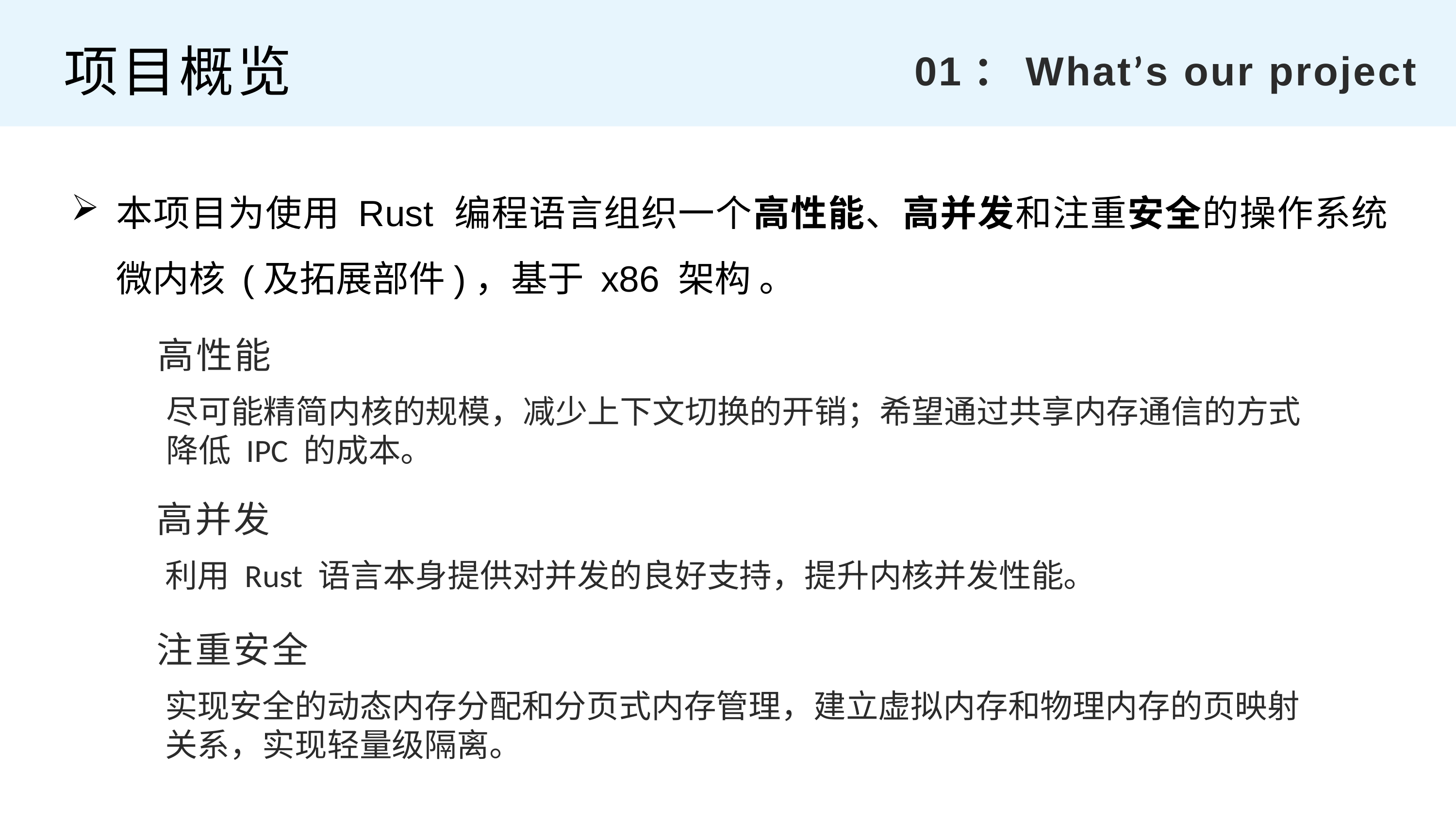

项目概览
01：What’s our project
本项目为使用 Rust 编程语言组织一个高性能、高并发和注重安全的操作系统微内核 (及拓展部件)，基于 x86 架构 。
高性能
尽可能精简内核的规模，减少上下文切换的开销；希望通过共享内存通信的方式降低 IPC 的成本。
高并发
利用 Rust 语言本身提供对并发的良好支持，提升内核并发性能。
注重安全
实现安全的动态内存分配和分页式内存管理，建立虚拟内存和物理内存的页映射关系，实现轻量级隔离。